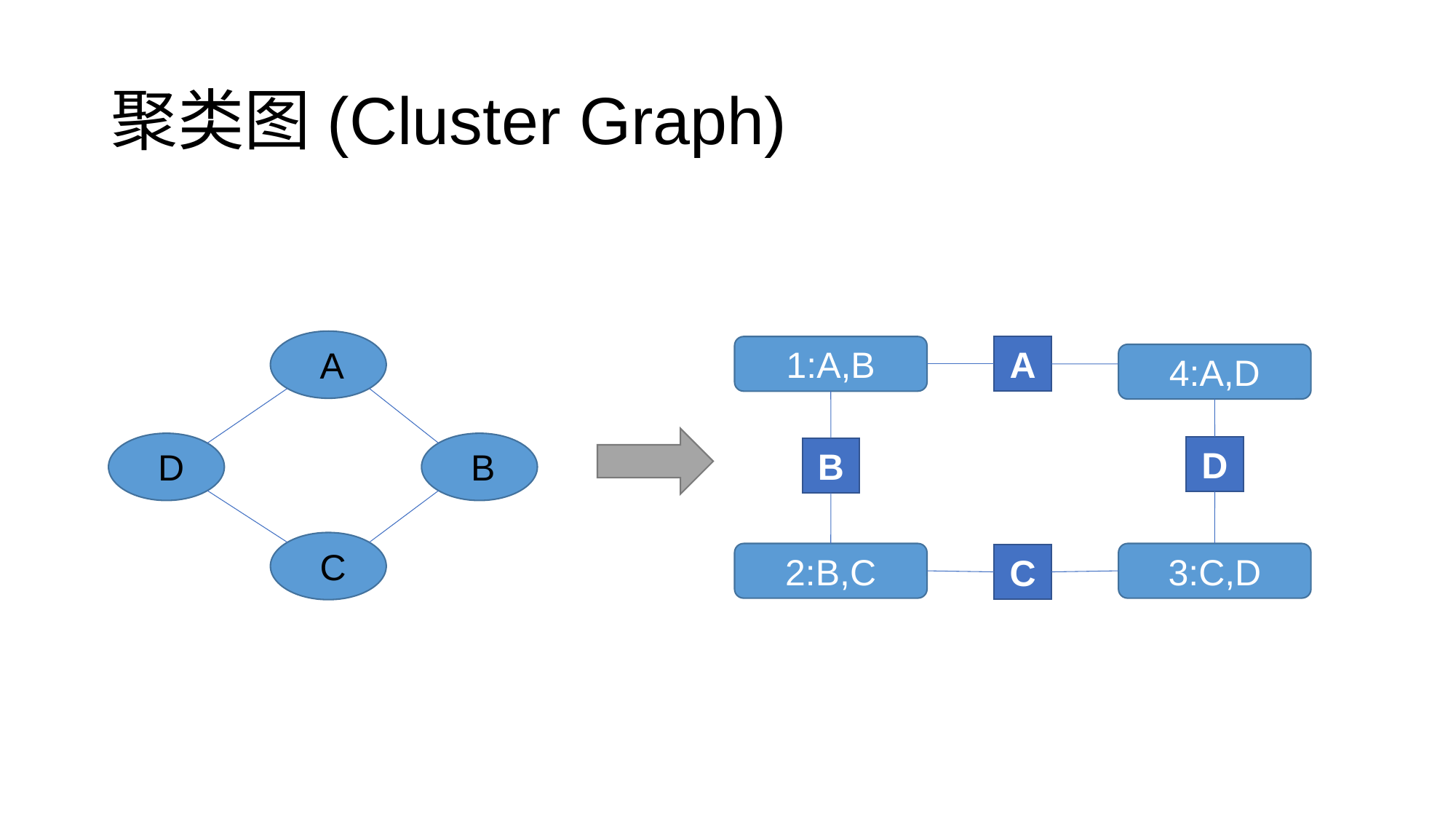

# 聚类图(Cluster Graph)

A

D

B

C
A
1:A,B
4:A,D
D
B
2:B,C
3:C,D
C